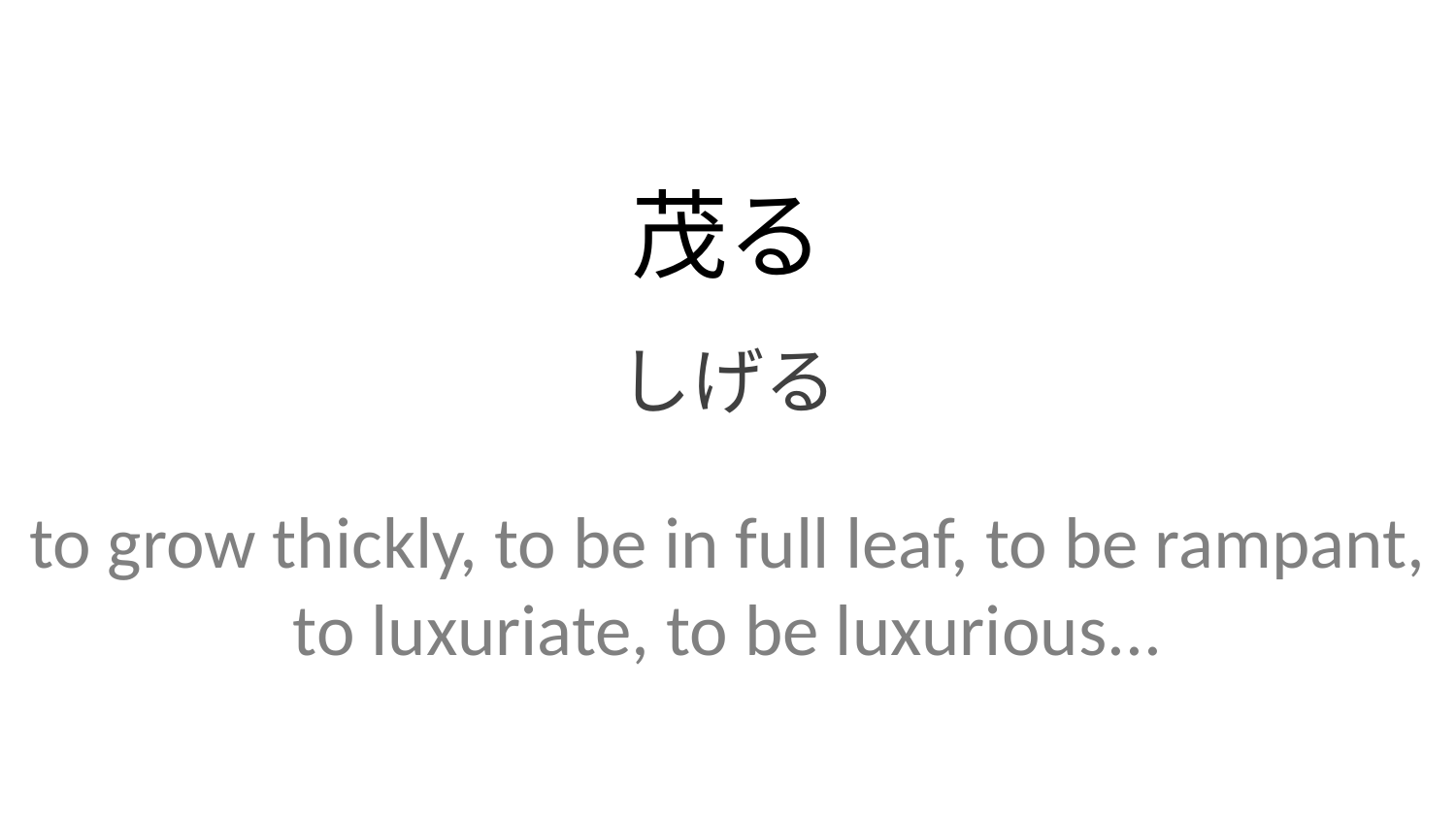

茂る

しげる
to grow thickly, to be in full leaf, to be rampant, to luxuriate, to be luxurious...